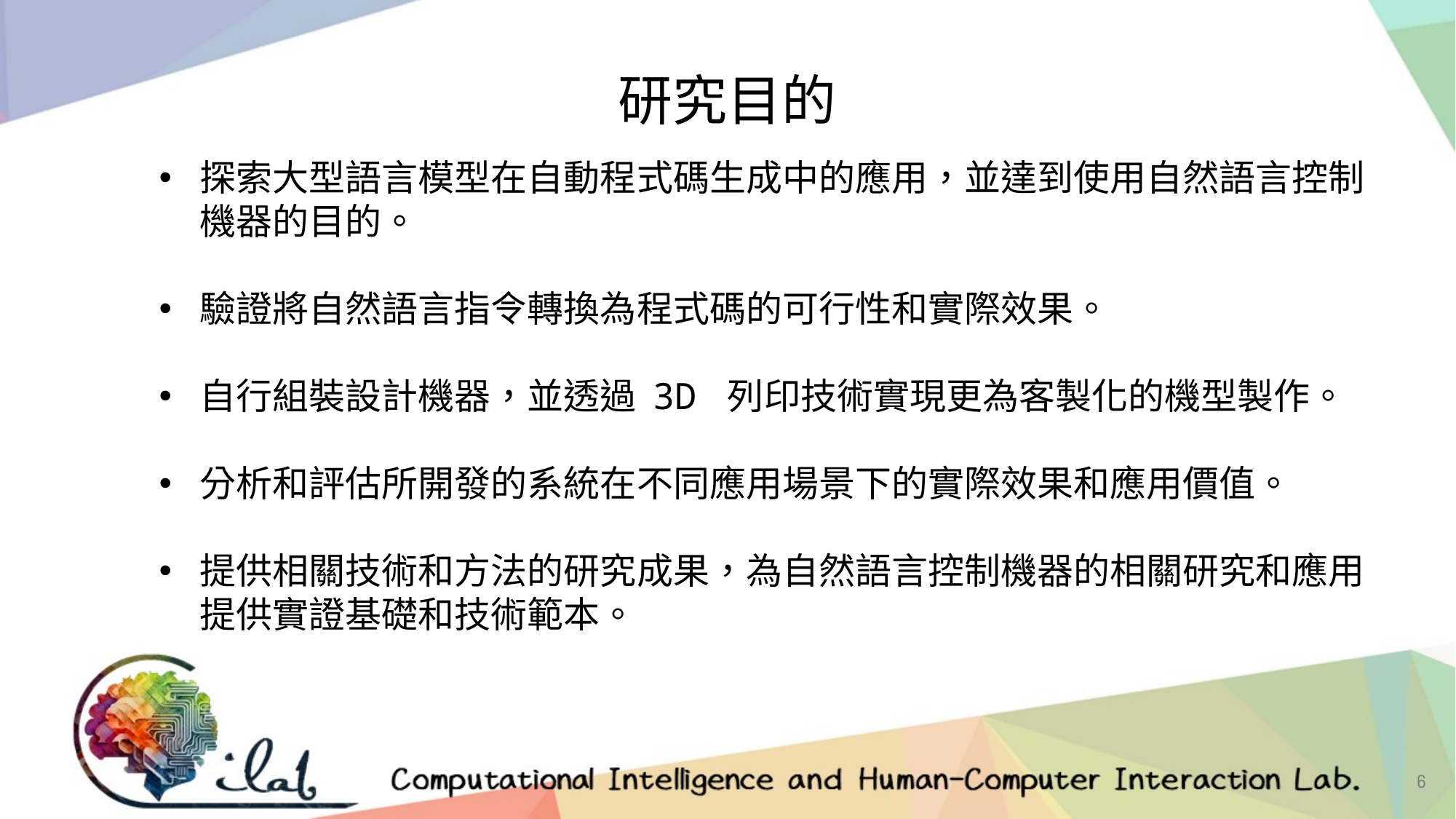

研究目的
探索大型語言模型在自動程式碼生成中的應用，並達到使用自然語言控制機器的目的。

驗證將自然語言指令轉換為程式碼的可行性和實際效果。

自行組裝設計機器，並透過 3D 列印技術實現更為客製化的機型製作。

分析和評估所開發的系統在不同應用場景下的實際效果和應用價值。

提供相關技術和方法的研究成果，為自然語言控制機器的相關研究和應用提供實證基礎和技術範本。
6